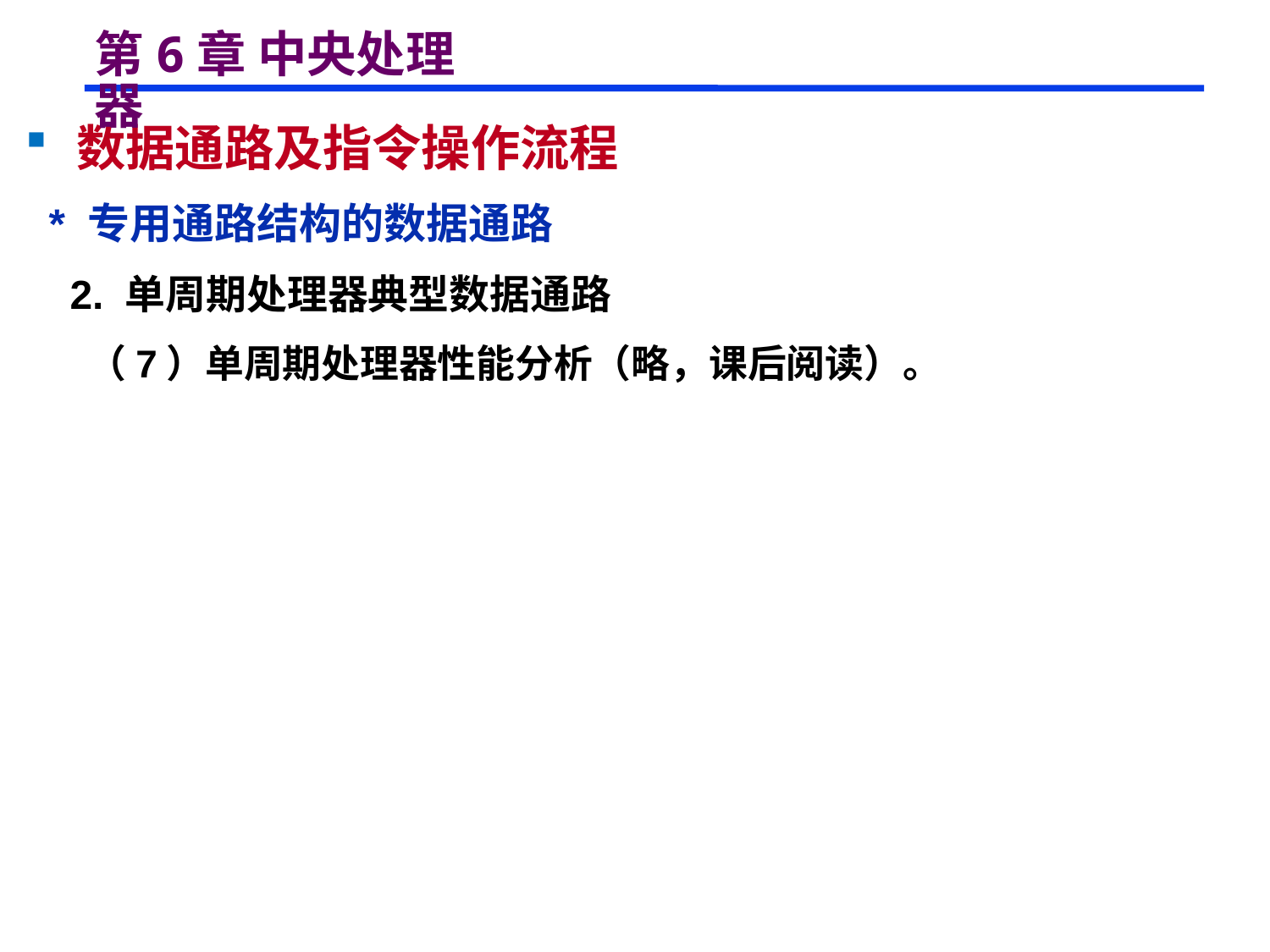

# 第6章 中央处理器
 数据通路及指令操作流程
  * 专用通路结构的数据通路
    2. 单周期处理器典型数据通路
      （7）单周期处理器性能分析（略，课后阅读）。